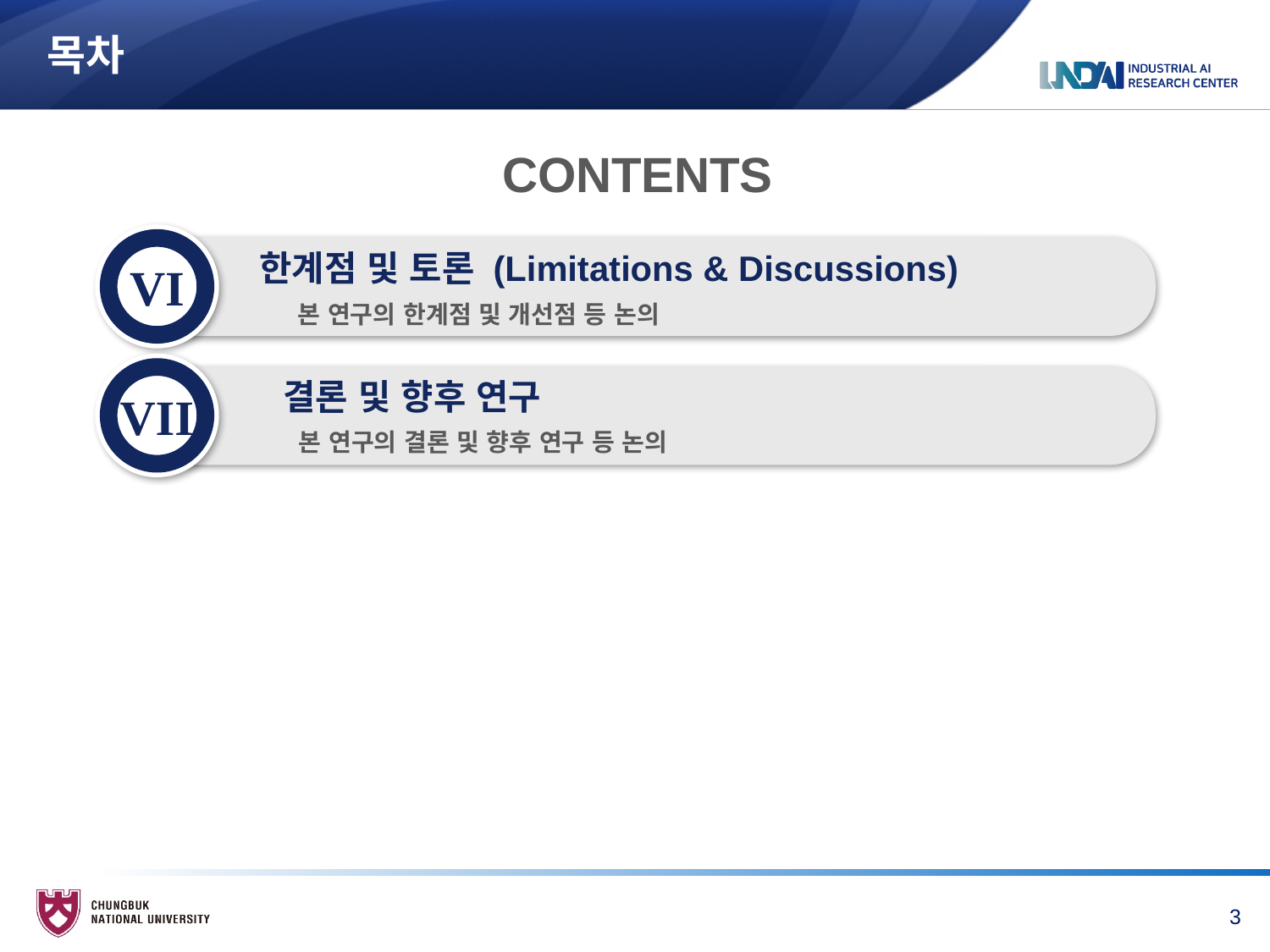

# 목차
CONTENTS
VI

한계점 및 토론 (Limitations & Discussions)
본 연구의 한계점 및 개선점 등 논의
VII

결론 및 향후 연구
본 연구의 결론 및 향후 연구 등 논의